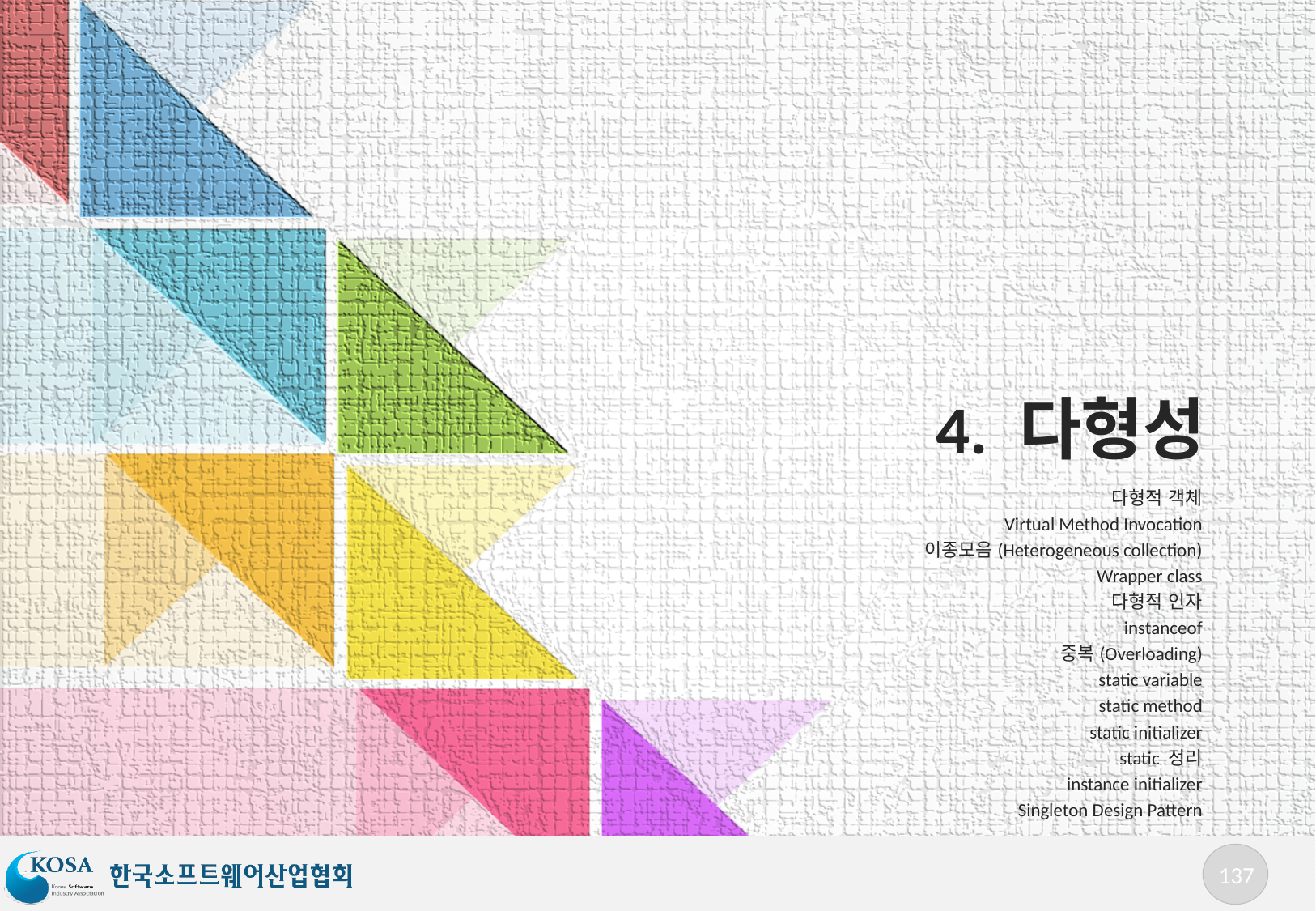

# 4. 다형성
다형적 객체
Virtual Method Invocation
이종모음(Heterogeneous collection)
Wrapper class
다형적 인자
instanceof
중복(Overloading)
static variable
static method
static initializer
static 정리
instance initializer
Singleton Design Pattern